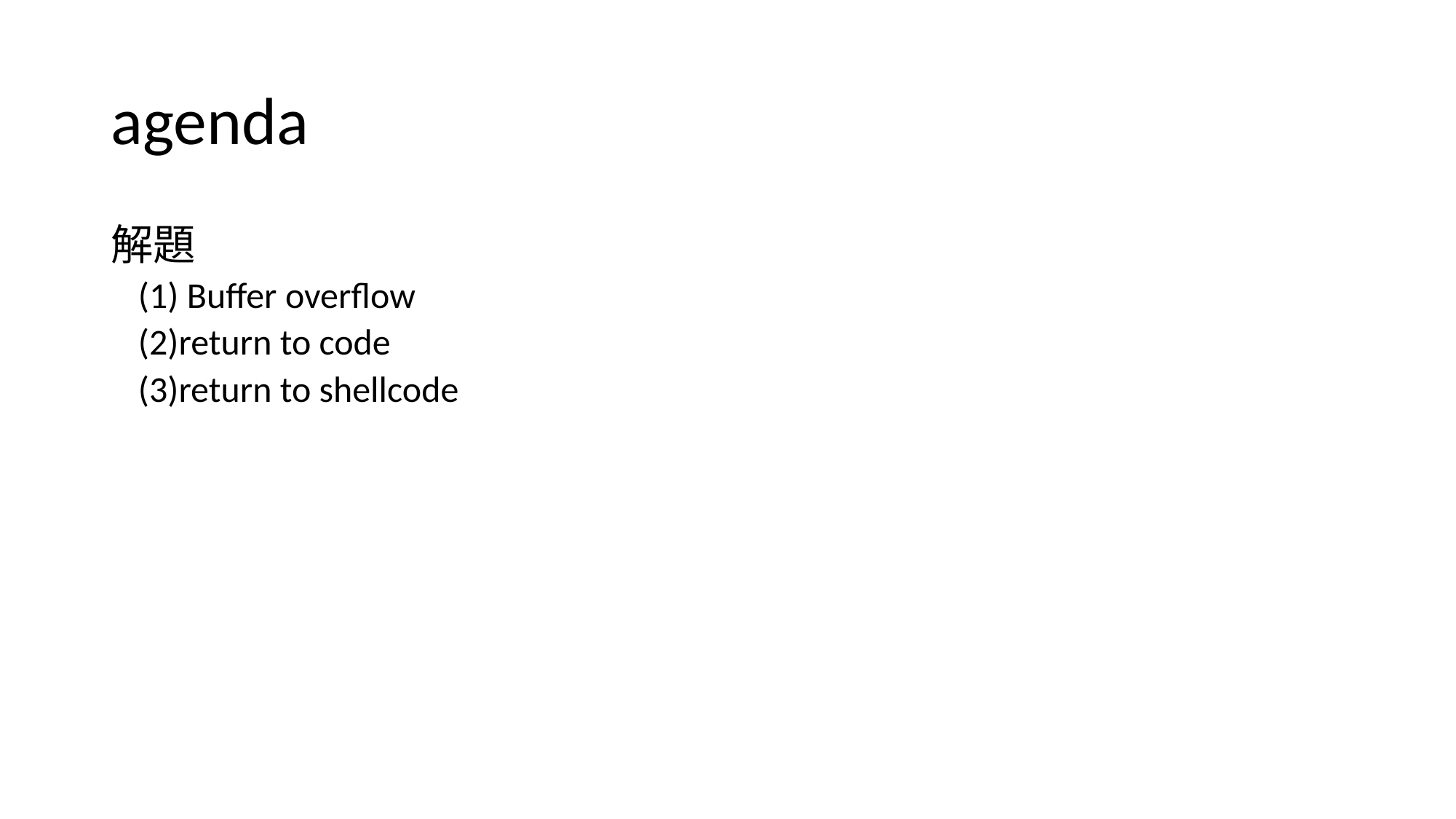

# agenda
解題
(1) Buffer overflow
(2)return to code
(3)return to shellcode